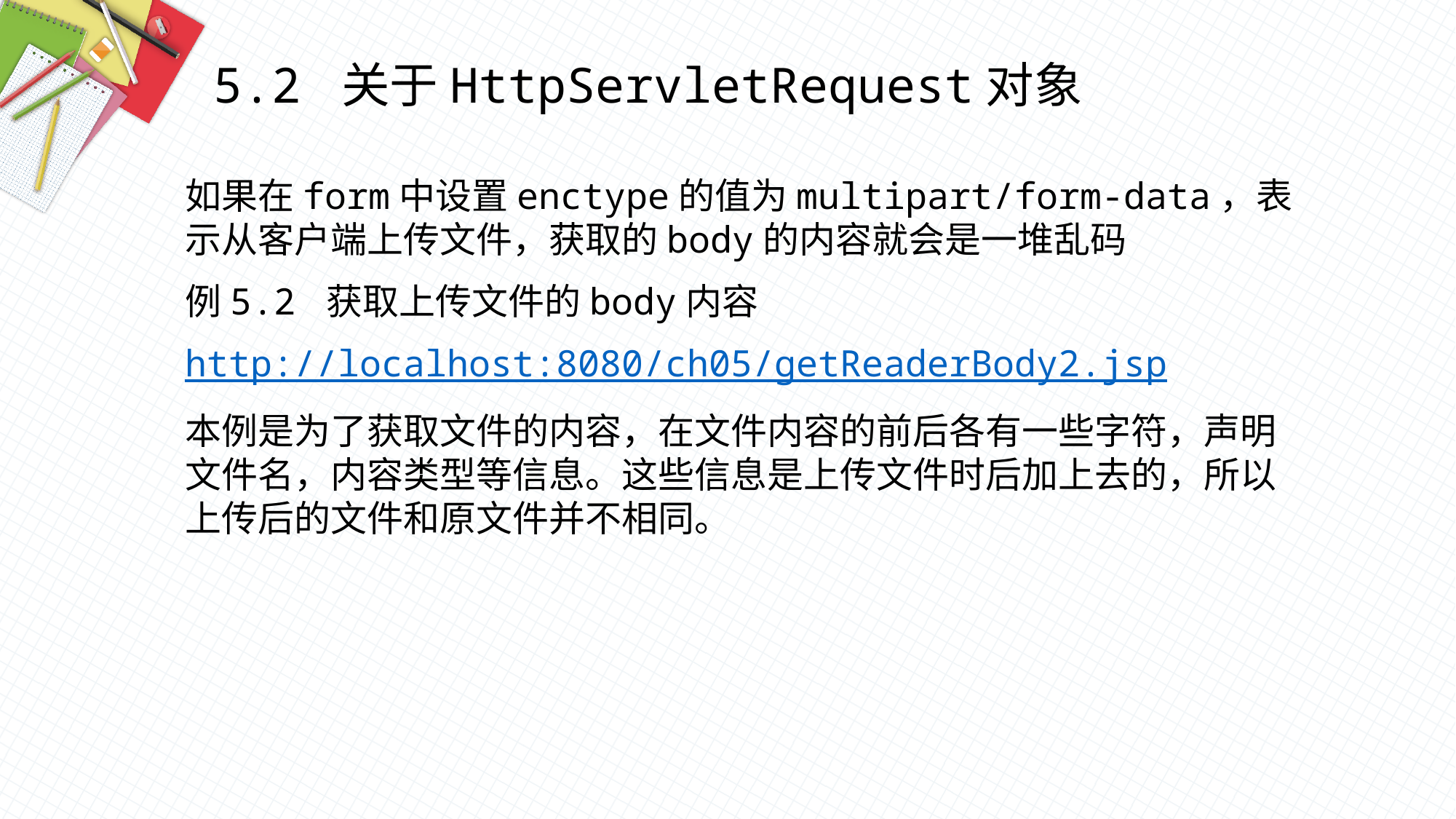

5.2 关于HttpServletRequest对象
如果在form中设置enctype的值为multipart/form-data，表示从客户端上传文件，获取的body的内容就会是一堆乱码
例5.2 获取上传文件的body内容
http://localhost:8080/ch05/getReaderBody2.jsp
本例是为了获取文件的内容，在文件内容的前后各有一些字符，声明文件名，内容类型等信息。这些信息是上传文件时后加上去的，所以上传后的文件和原文件并不相同。